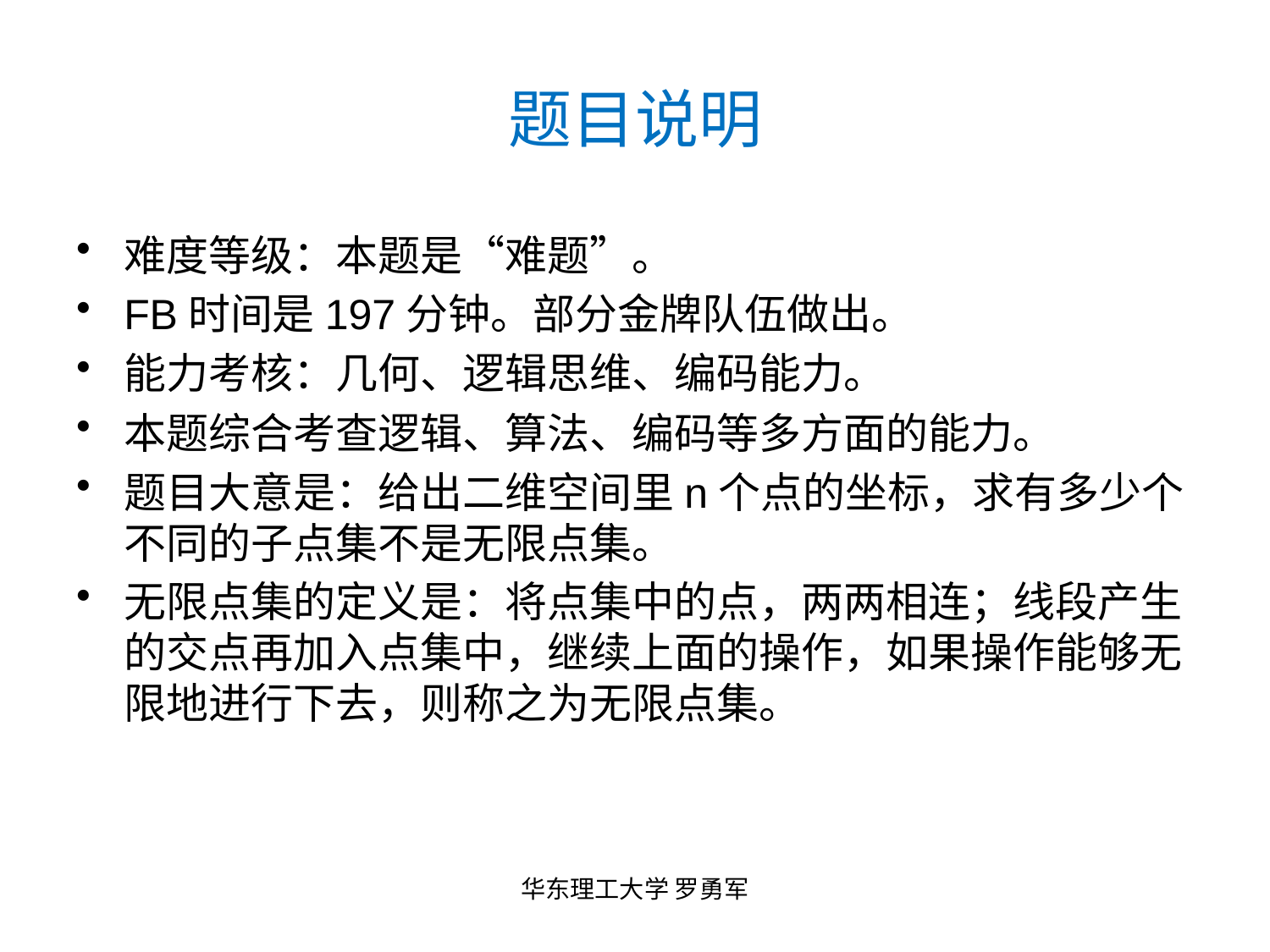

# 题目说明
难度等级：本题是“难题”。
FB时间是197分钟。部分金牌队伍做出。
能力考核：几何、逻辑思维、编码能力。
本题综合考查逻辑、算法、编码等多方面的能力。
题目大意是：给出二维空间里n个点的坐标，求有多少个不同的子点集不是无限点集。
无限点集的定义是：将点集中的点，两两相连；线段产生的交点再加入点集中，继续上面的操作，如果操作能够无限地进行下去，则称之为无限点集。

华东理工大学 罗勇军